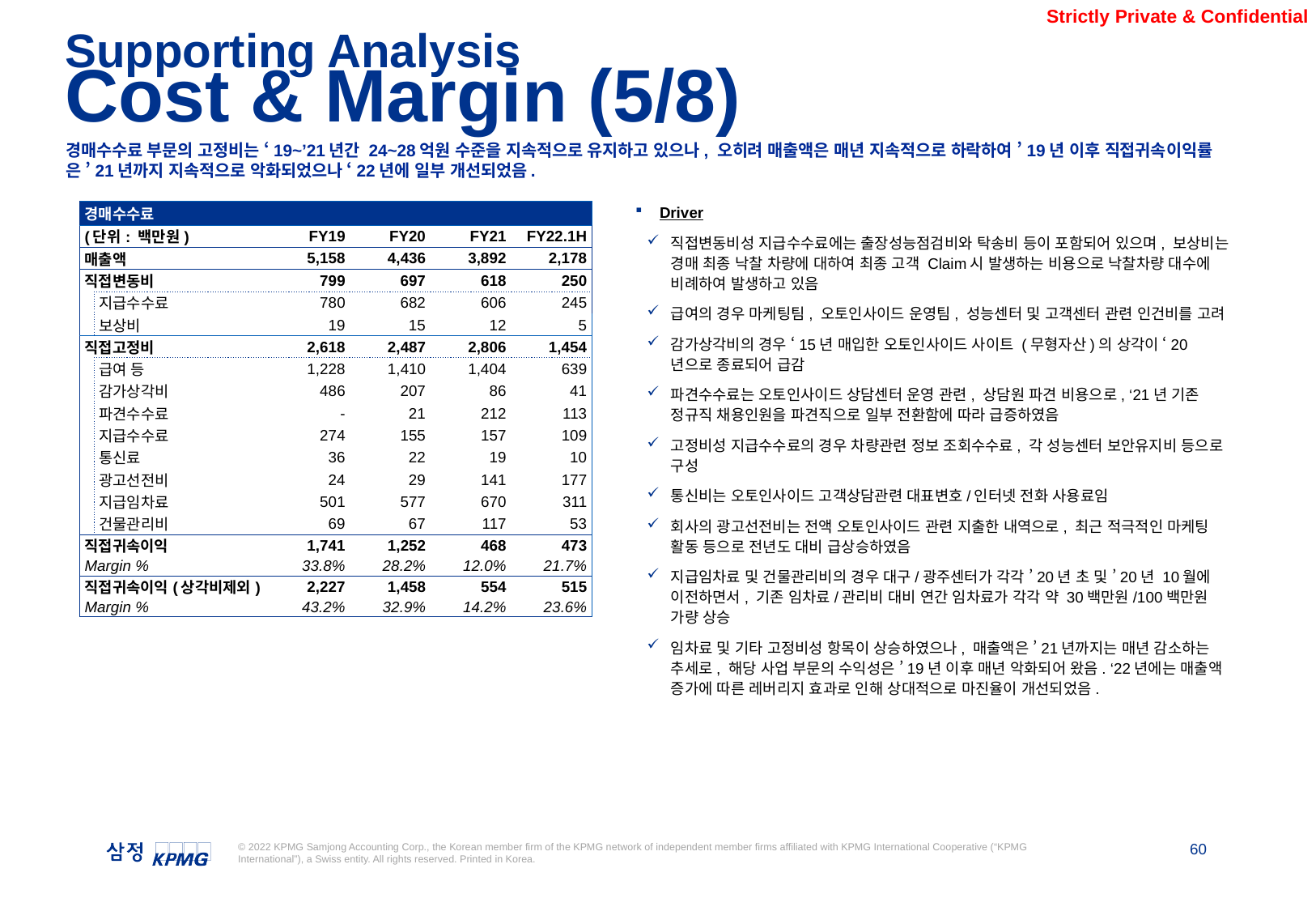

Supporting Analysis
Cost & Margin (5/8)
경매수수료 부문의 고정비는 ‘19~’21년간 24~28억원 수준을 지속적으로 유지하고 있으나, 오히려 매출액은 매년 지속적으로 하락하여 ’19년 이후 직접귀속이익률은 ’21년까지 지속적으로 악화되었으나 ‘22년에 일부 개선되었음.
| 경매수수료 |  |  |  |  |  |
| --- | --- | --- | --- | --- | --- |
| (단위: 백만원) |  | FY19 | FY20 | FY21 | FY22.1H |
| 매출액 |  | 5,158 | 4,436 | 3,892 | 2,178 |
| 직접변동비 |  | 799 | 697 | 618 | 250 |
|  | 지급수수료 | 780 | 682 | 606 | 245 |
|  | 보상비 | 19 | 15 | 12 | 5 |
| 직접고정비 |  | 2,618 | 2,487 | 2,806 | 1,454 |
|  | 급여 등 | 1,228 | 1,410 | 1,404 | 639 |
|  | 감가상각비 | 486 | 207 | 86 | 41 |
|  | 파견수수료 | - | 21 | 212 | 113 |
|  | 지급수수료 | 274 | 155 | 157 | 109 |
|  | 통신료 | 36 | 22 | 19 | 10 |
|  | 광고선전비 | 24 | 29 | 141 | 177 |
|  | 지급임차료 | 501 | 577 | 670 | 311 |
|  | 건물관리비 | 69 | 67 | 117 | 53 |
| 직접귀속이익 |  | 1,741 | 1,252 | 468 | 473 |
| Margin % |  | 33.8% | 28.2% | 12.0% | 21.7% |
| 직접귀속이익(상각비제외) |  | 2,227 | 1,458 | 554 | 515 |
| Margin % |  | 43.2% | 32.9% | 14.2% | 23.6% |
Driver
직접변동비성 지급수수료에는 출장성능점검비와 탁송비 등이 포함되어 있으며, 보상비는 경매 최종 낙찰 차량에 대하여 최종 고객 Claim시 발생하는 비용으로 낙찰차량 대수에 비례하여 발생하고 있음
급여의 경우 마케팅팀, 오토인사이드 운영팀, 성능센터 및 고객센터 관련 인건비를 고려
감가상각비의 경우 ‘15년 매입한 오토인사이드 사이트 (무형자산)의 상각이 ‘20년으로 종료되어 급감
파견수수료는 오토인사이드 상담센터 운영 관련, 상담원 파견 비용으로, ‘21년 기존 정규직 채용인원을 파견직으로 일부 전환함에 따라 급증하였음
고정비성 지급수수료의 경우 차량관련 정보 조회수수료, 각 성능센터 보안유지비 등으로 구성
통신비는 오토인사이드 고객상담관련 대표변호/인터넷 전화 사용료임
회사의 광고선전비는 전액 오토인사이드 관련 지출한 내역으로, 최근 적극적인 마케팅 활동 등으로 전년도 대비 급상승하였음
지급임차료 및 건물관리비의 경우 대구/광주센터가 각각 ’20년 초 및 ’20년 10월에 이전하면서, 기존 임차료/관리비 대비 연간 임차료가 각각 약 30백만원/100백만원 가량 상승
임차료 및 기타 고정비성 항목이 상승하였으나, 매출액은 ’21년까지는 매년 감소하는 추세로, 해당 사업 부문의 수익성은 ’19년 이후 매년 악화되어 왔음. ‘22년에는 매출액 증가에 따른 레버리지 효과로 인해 상대적으로 마진율이 개선되었음.